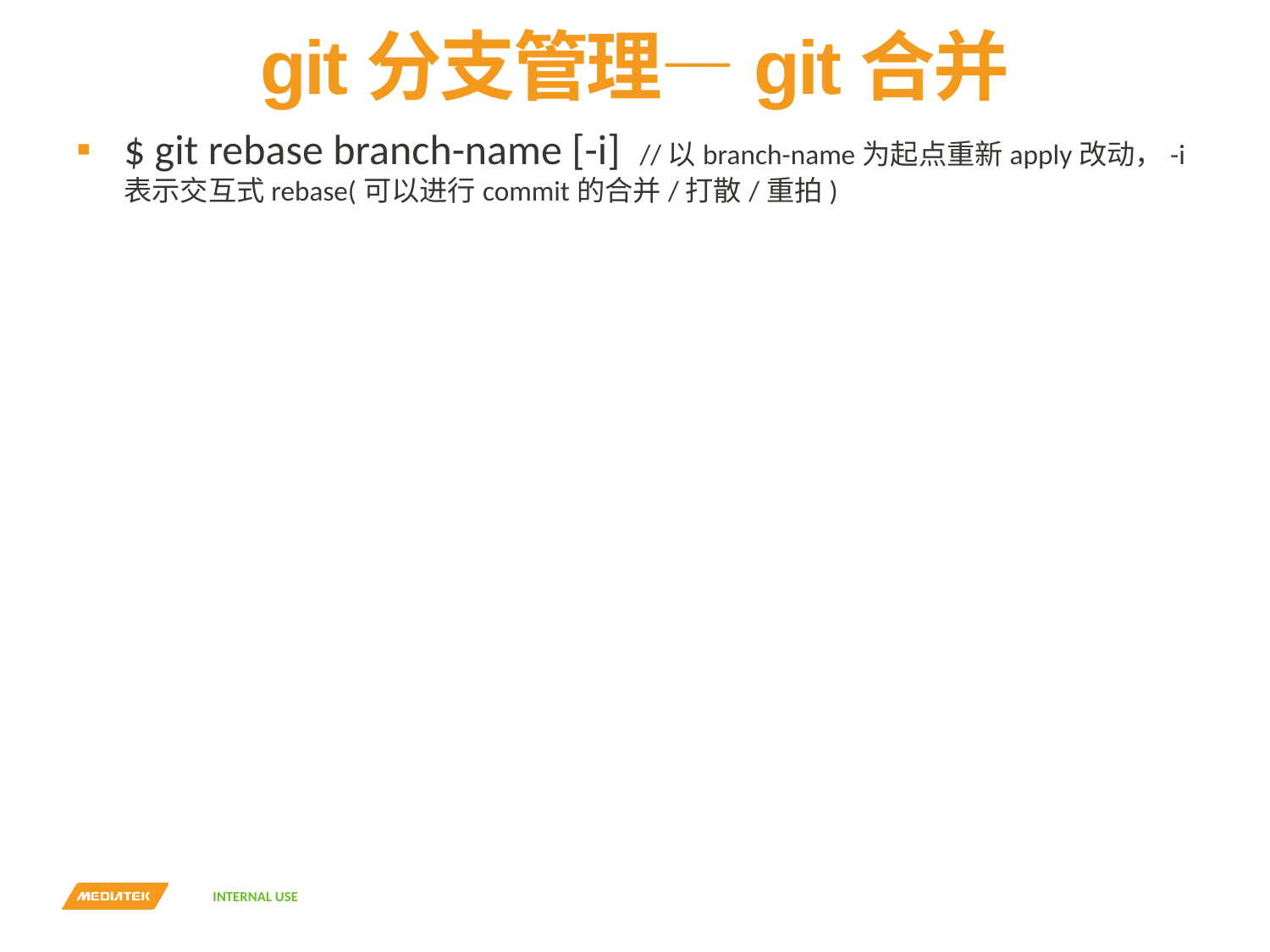

# git分支管理—git合并
$ git rebase branch-name [-i]  //以branch-name为起点重新apply改动，-i表示交互式rebase(可以进行commit的合并/打散/重拍)